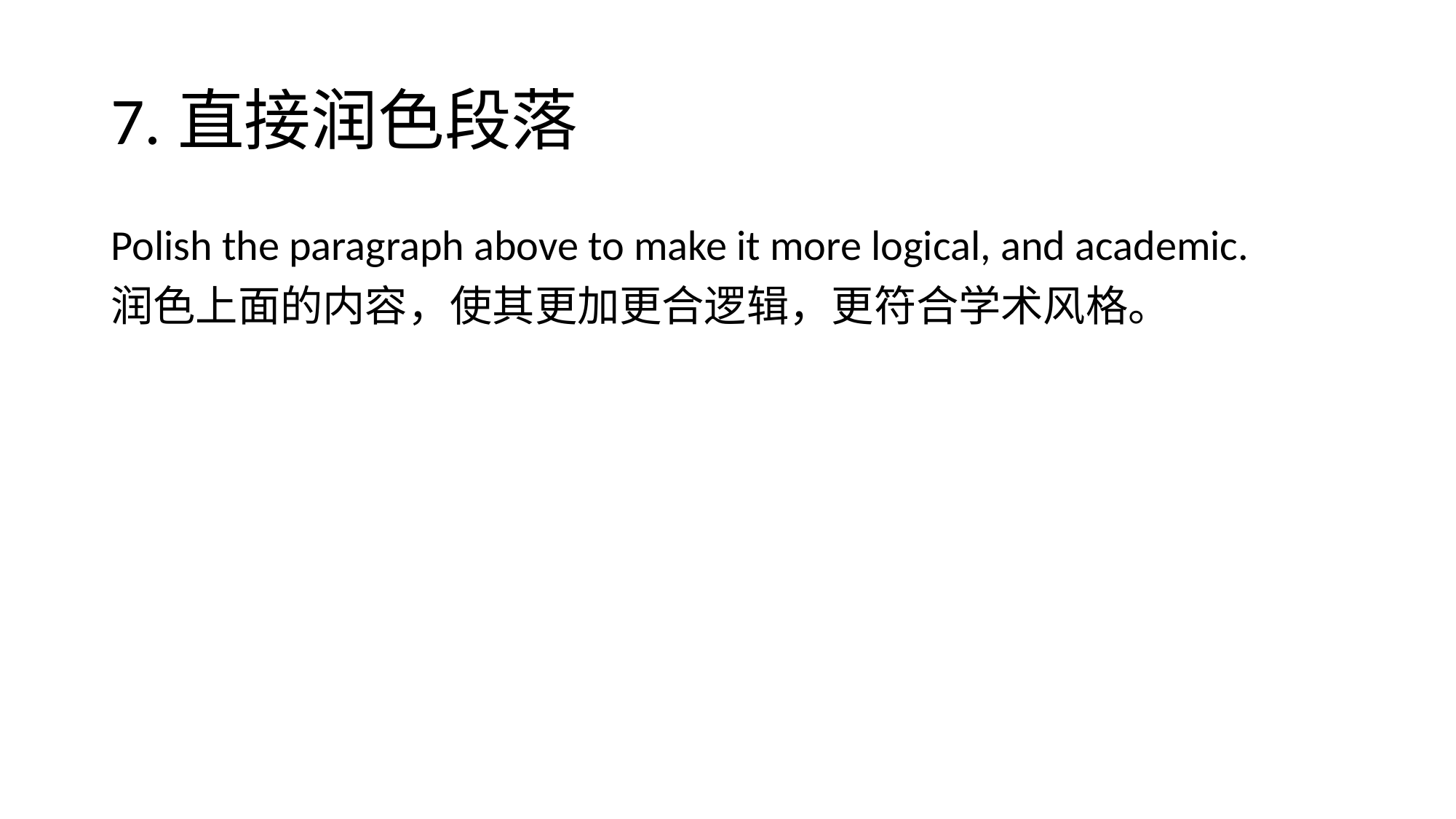

# 7.直接润色段落
Polish the paragraph above to make it more logical, and academic.
润色上面的内容，使其更加更合逻辑，更符合学术风格。